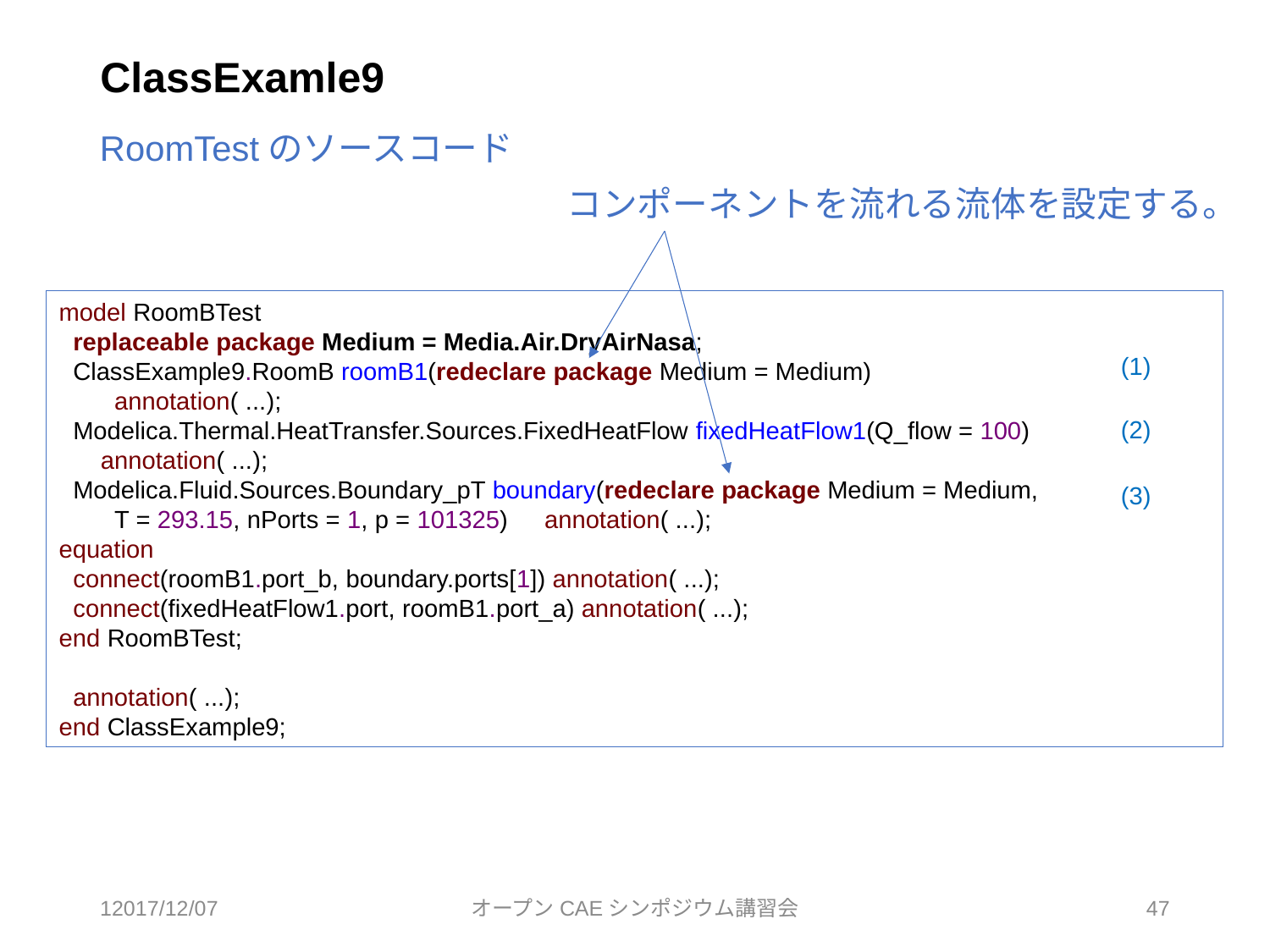

# ClassExamle9
RoomTestのソースコード
コンポーネントを流れる流体を設定する。
model RoomBTest
  replaceable package Medium = Media.Air.DryAirNasa;
  ClassExample9.RoomB roomB1(redeclare package Medium = Medium)
　　annotation( ...);
  Modelica.Thermal.HeatTransfer.Sources.FixedHeatFlow fixedHeatFlow1(Q_flow = 100)
　  annotation( ...);
  Modelica.Fluid.Sources.Boundary_pT boundary(redeclare package Medium = Medium,
　　T = 293.15, nPorts = 1, p = 101325)　annotation( ...);
equation
  connect(roomB1.port_b, boundary.ports[1]) annotation( ...);
  connect(fixedHeatFlow1.port, roomB1.port_a) annotation( ...);
end RoomBTest;

  annotation( ...);
end ClassExample9;
(1)
(2)
(3)
12017/12/07
オープンCAEシンポジウム講習会
47